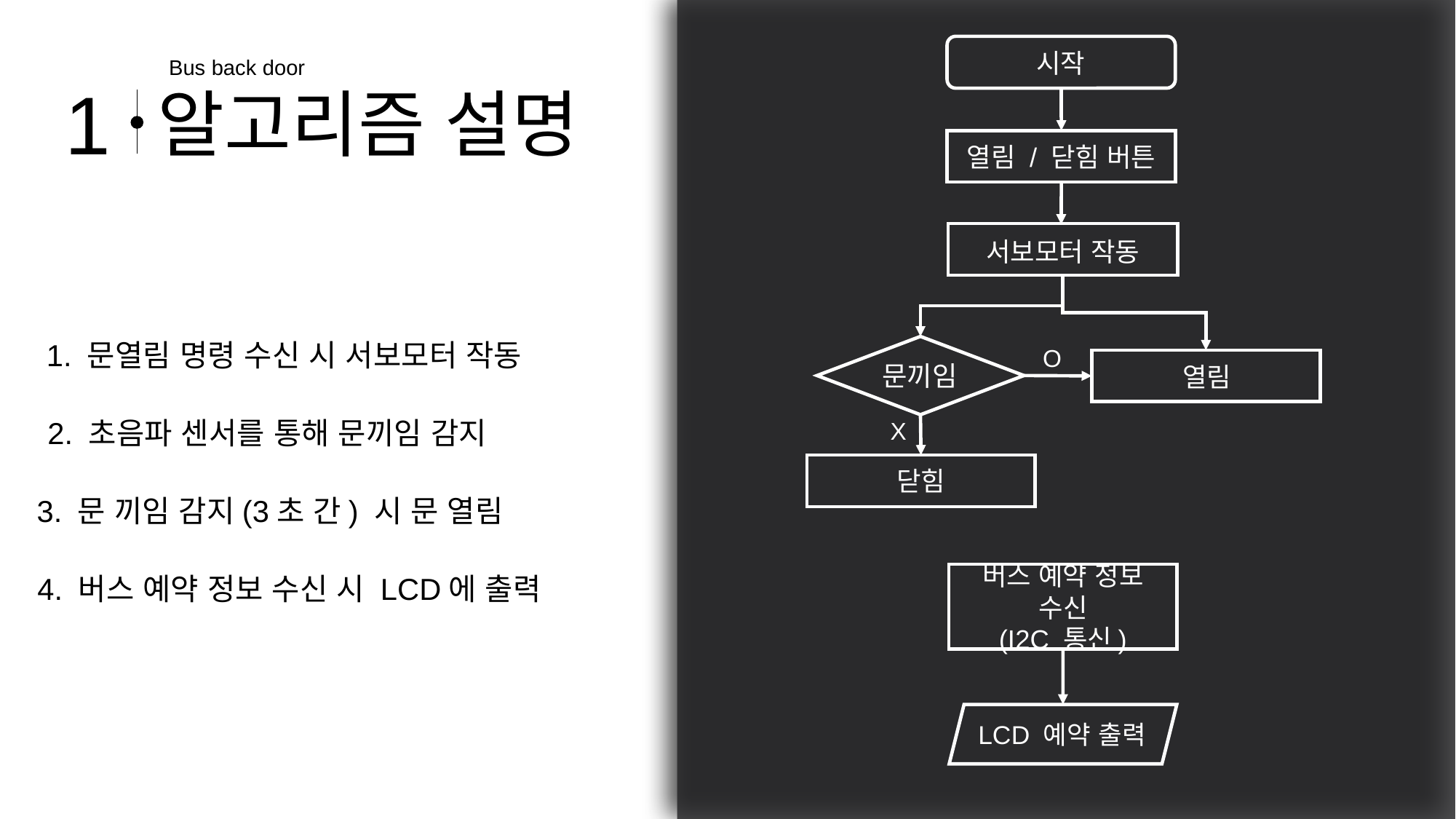

시작
Bus back door
1
알고리즘 설명

열림 / 닫힘 버튼

서보모터 작동
1. 문열림 명령 수신 시 서보모터 작동

문끼임
O

열림
2. 초음파 센서를 통해 문끼임 감지
X

닫힘
3. 문 끼임 감지(3초 간) 시 문 열림
4. 버스 예약 정보 수신 시 LCD에 출력

버스 예약 정보 수신
(I2C 통신)

LCD 예약 출력